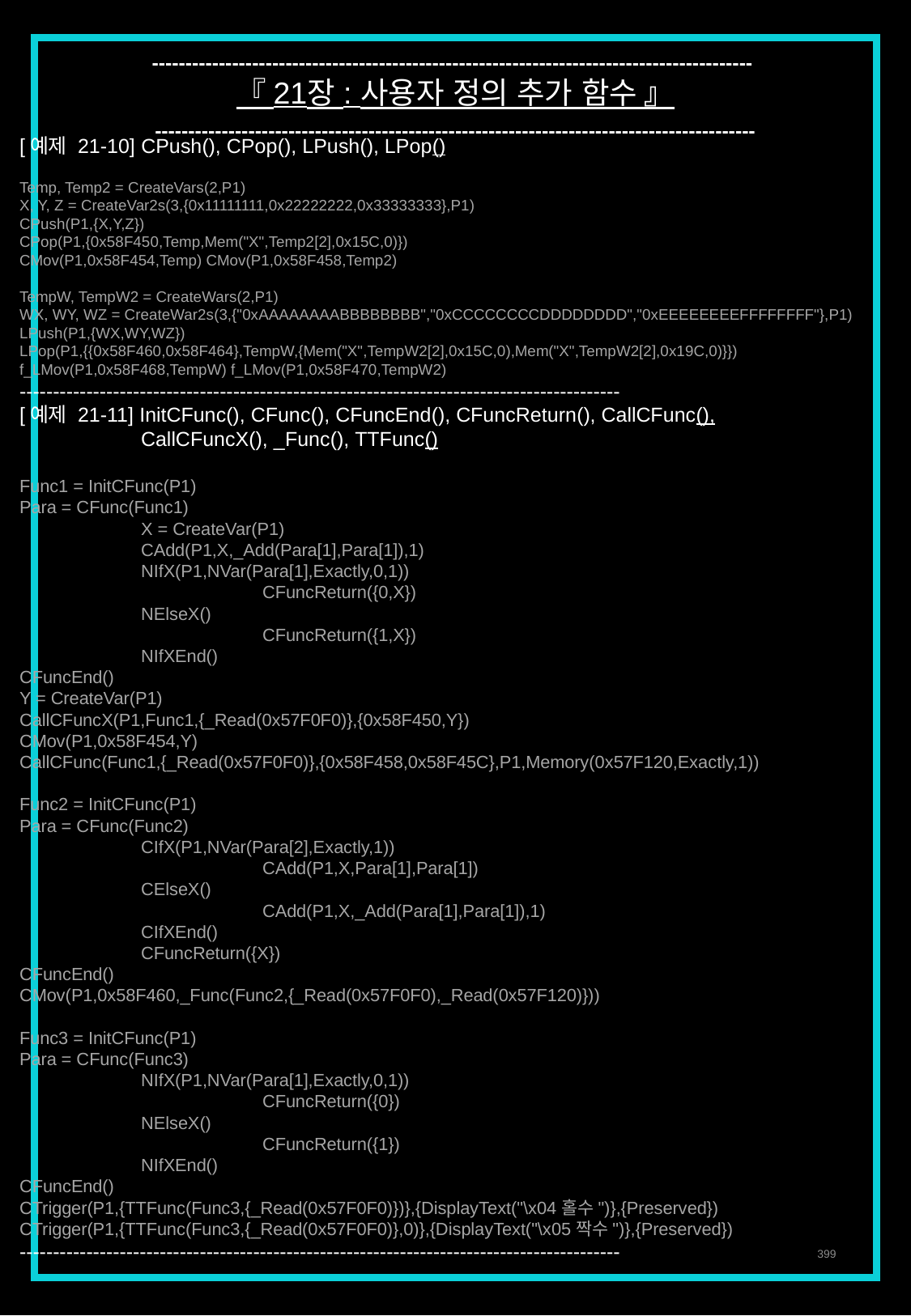

------------------------------------------------------------------------------------------
『 21장 : 사용자 정의 추가 함수 』
------------------------------------------------------------------------------------------
[예제 21-10] CPush(), CPop(), LPush(), LPop()

Temp, Temp2 = CreateVars(2,P1)
X, Y, Z = CreateVar2s(3,{0x11111111,0x22222222,0x33333333},P1)
CPush(P1,{X,Y,Z})
CPop(P1,{0x58F450,Temp,Mem("X",Temp2[2],0x15C,0)})
CMov(P1,0x58F454,Temp) CMov(P1,0x58F458,Temp2)

TempW, TempW2 = CreateWars(2,P1)
WX, WY, WZ = CreateWar2s(3,{"0xAAAAAAAABBBBBBBB","0xCCCCCCCCDDDDDDDD","0xEEEEEEEEFFFFFFFF"},P1)
LPush(P1,{WX,WY,WZ})
LPop(P1,{{0x58F460,0x58F464},TempW,{Mem("X",TempW2[2],0x15C,0),Mem("X",TempW2[2],0x19C,0)}})
f_LMov(P1,0x58F468,TempW) f_LMov(P1,0x58F470,TempW2)
------------------------------------------------------------------------------------------
[예제 21-11] InitCFunc(), CFunc(), CFuncEnd(), CFuncReturn(), CallCFunc(),
	CallCFuncX(), _Func(), TTFunc()

Func1 = InitCFunc(P1)
Para = CFunc(Func1)
	X = CreateVar(P1)
	CAdd(P1,X,_Add(Para[1],Para[1]),1)
	NIfX(P1,NVar(Para[1],Exactly,0,1))
		CFuncReturn({0,X})
	NElseX()
		CFuncReturn({1,X})
	NIfXEnd()
CFuncEnd()
Y = CreateVar(P1)
CallCFuncX(P1,Func1,{_Read(0x57F0F0)},{0x58F450,Y})
CMov(P1,0x58F454,Y)
CallCFunc(Func1,{_Read(0x57F0F0)},{0x58F458,0x58F45C},P1,Memory(0x57F120,Exactly,1))

Func2 = InitCFunc(P1)
Para = CFunc(Func2)
	CIfX(P1,NVar(Para[2],Exactly,1))
		CAdd(P1,X,Para[1],Para[1])
	CElseX()
		CAdd(P1,X,_Add(Para[1],Para[1]),1)
	CIfXEnd()
	CFuncReturn({X})
CFuncEnd()
CMov(P1,0x58F460,_Func(Func2,{_Read(0x57F0F0),_Read(0x57F120)}))

Func3 = InitCFunc(P1)
Para = CFunc(Func3)
	NIfX(P1,NVar(Para[1],Exactly,0,1))
		CFuncReturn({0})
	NElseX()
		CFuncReturn({1})
	NIfXEnd()
CFuncEnd()
CTrigger(P1,{TTFunc(Func3,{_Read(0x57F0F0)})},{DisplayText("\x04홀수")},{Preserved})
CTrigger(P1,{TTFunc(Func3,{_Read(0x57F0F0)},0)},{DisplayText("\x05짝수")},{Preserved})
------------------------------------------------------------------------------------------
399